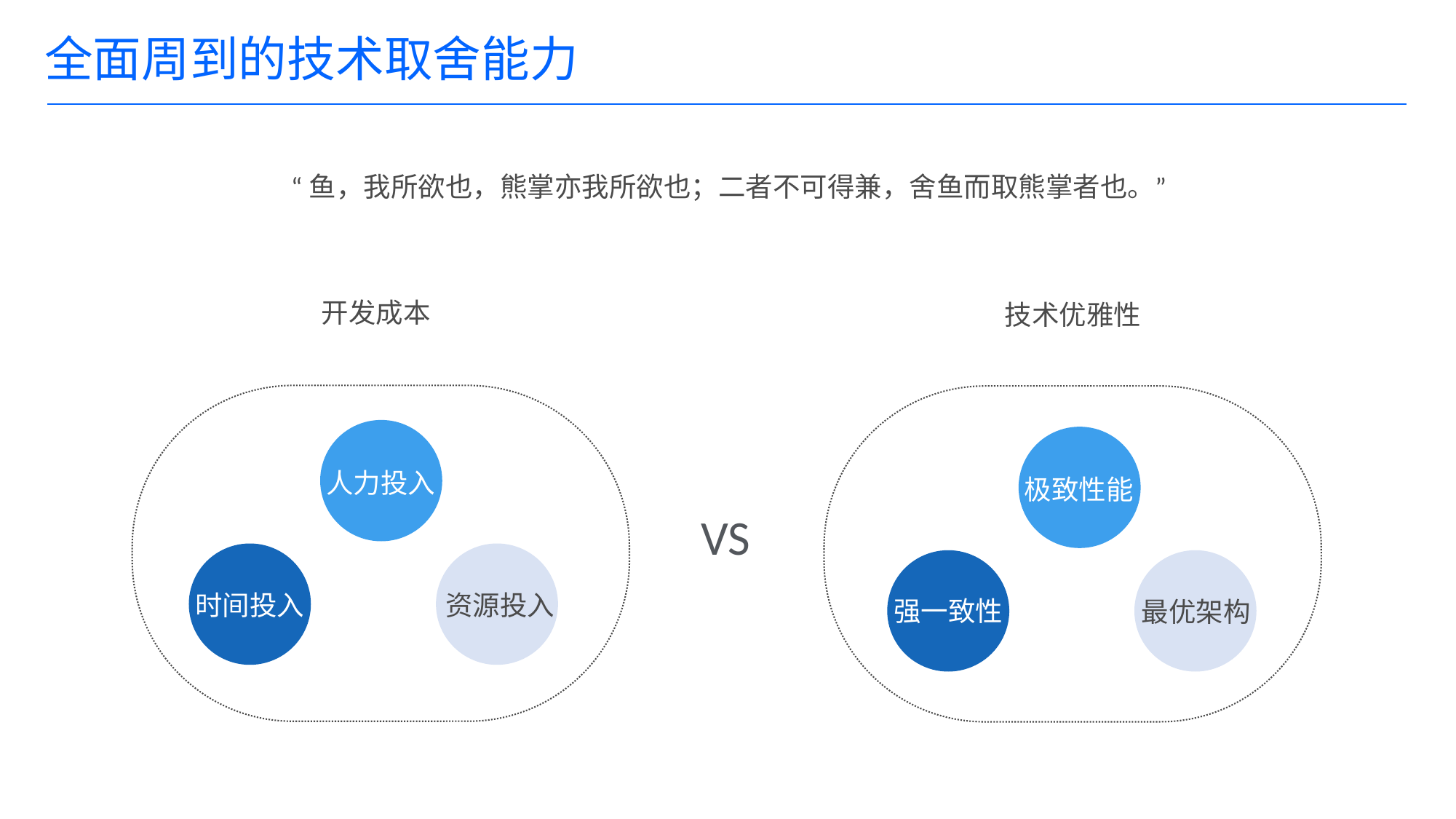

# 全面周到的技术取舍能力
“鱼，我所欲也，熊掌亦我所欲也；二者不可得兼，舍鱼而取熊掌者也。”

开发成本

技术优雅性

人力投入

极致性能
VS

资源投入

最优架构
时间投入
强一致性